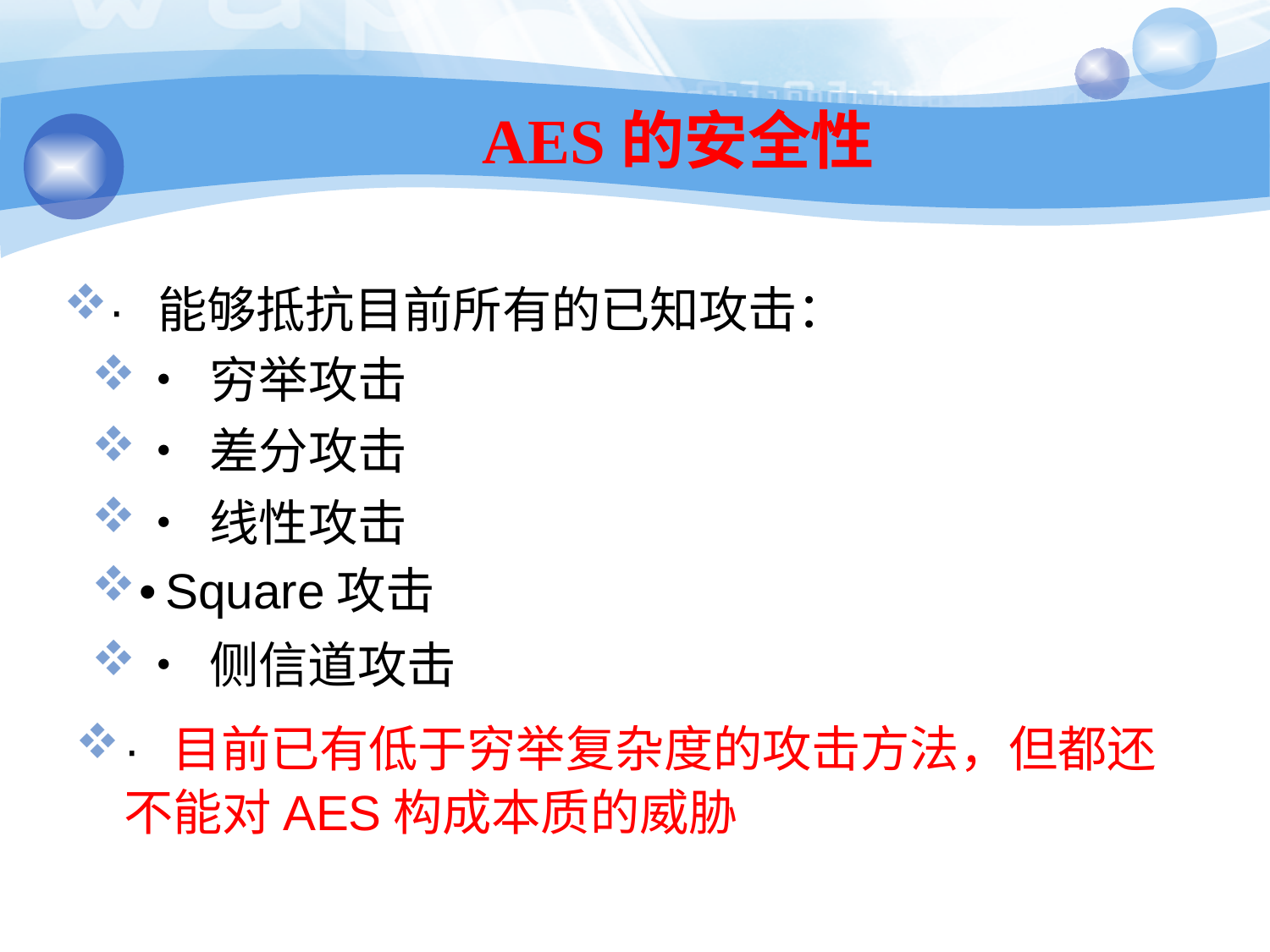

180
# AES的安全性
· 能够抵抗目前所有的已知攻击：
•穷举攻击
•差分攻击
•线性攻击
•Square攻击
•侧信道攻击
· 目前已有低于穷举复杂度的攻击方法，但都还 不能对AES构成本质的威胁